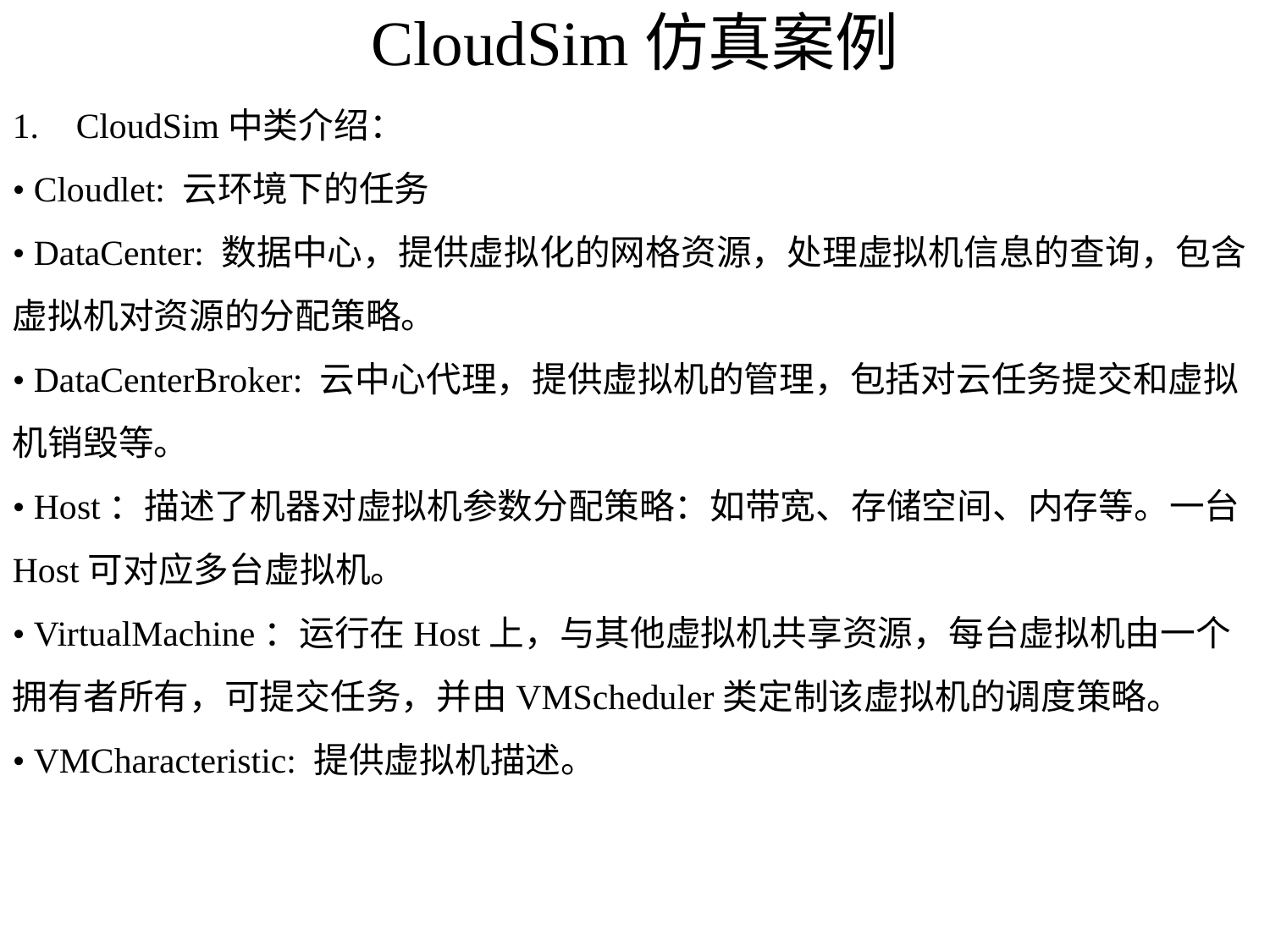

# CloudSim仿真案例
CloudSim中类介绍：
• Cloudlet: 云环境下的任务
• DataCenter: 数据中心，提供虚拟化的网格资源，处理虚拟机信息的查询，包含
虚拟机对资源的分配策略。
• DataCenterBroker: 云中心代理，提供虚拟机的管理，包括对云任务提交和虚拟机销毁等。
• Host：描述了机器对虚拟机参数分配策略：如带宽、存储空间、内存等。一台Host可对应多台虚拟机。
• VirtualMachine：运行在Host上，与其他虚拟机共享资源，每台虚拟机由一个拥有者所有，可提交任务，并由VMScheduler类定制该虚拟机的调度策略。
• VMCharacteristic: 提供虚拟机描述。